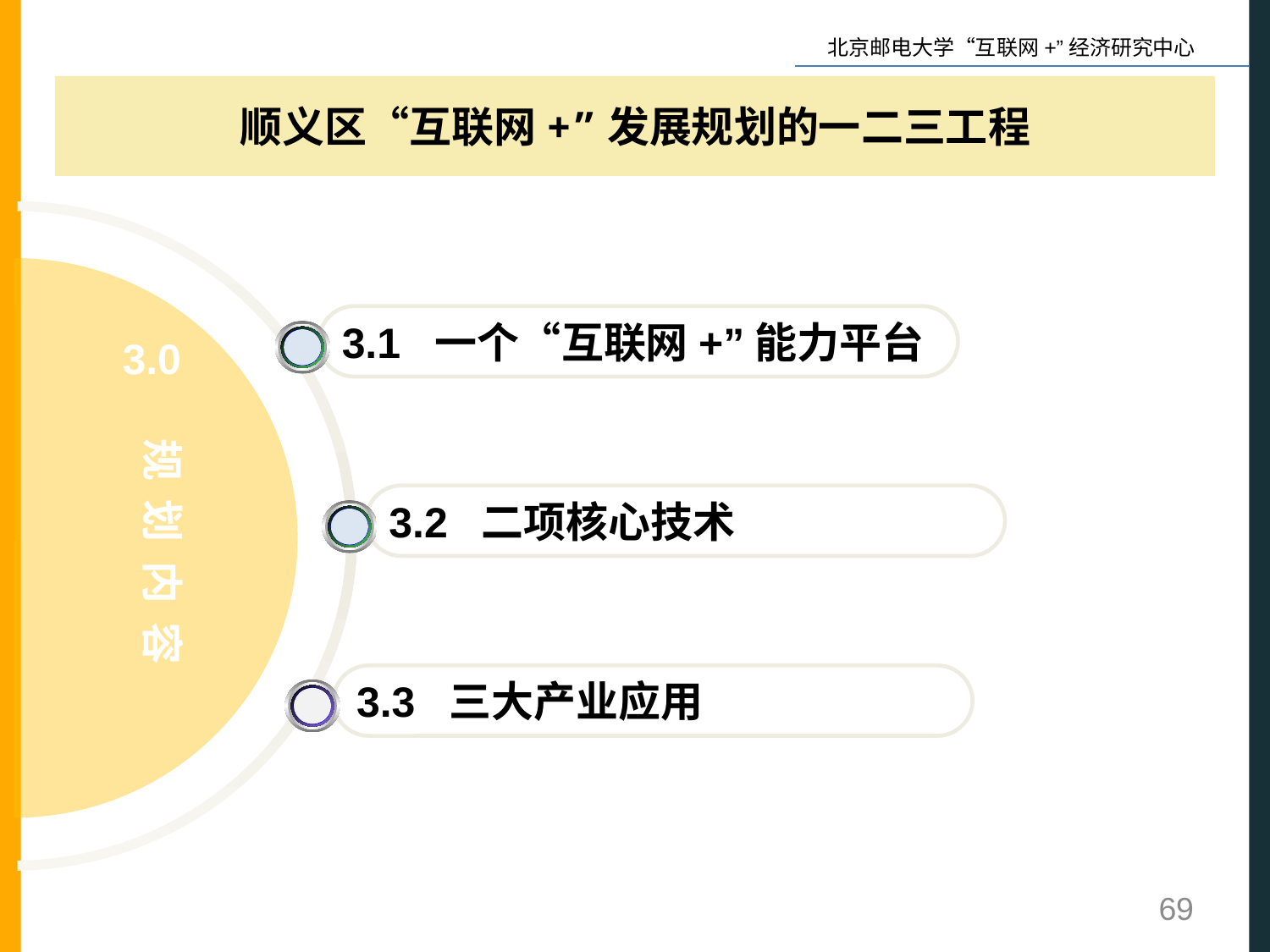

顺义区“互联网+”发展规划的一二三工程

3.1  一个“互联网+”能力平台
3.0

规  划  内  容
3.2  二项核心技术

3.3  三大产业应用

69